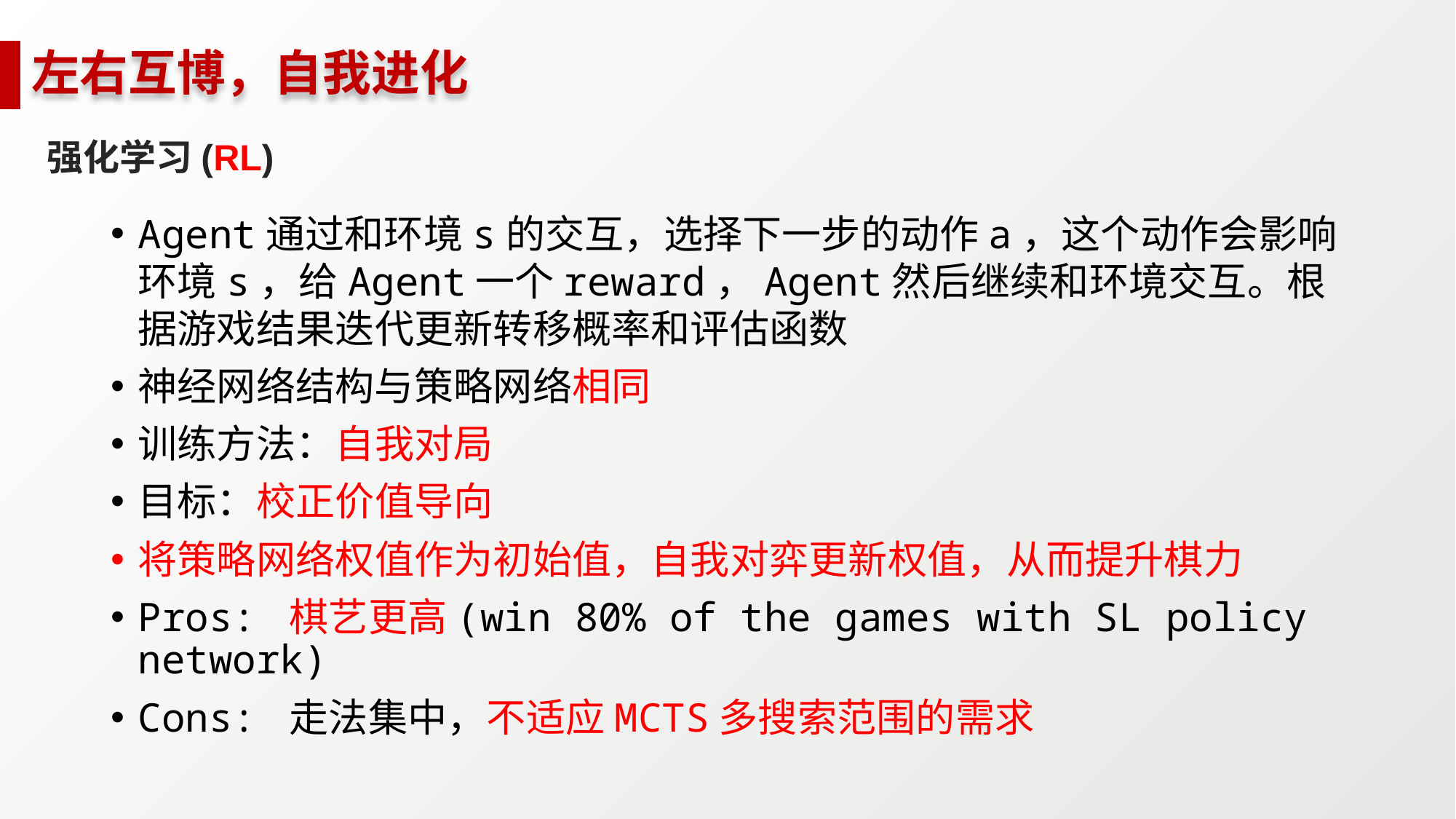

# 左右互博，自我进化
强化学习(RL)
Agent通过和环境s的交互，选择下一步的动作a，这个动作会影响环境s，给Agent一个reward，Agent然后继续和环境交互。根据游戏结果迭代更新转移概率和评估函数
神经网络结构与策略网络相同
训练方法：自我对局
目标：校正价值导向
将策略网络权值作为初始值，自我对弈更新权值，从而提升棋力
Pros: 棋艺更高(win 80% of the games with SL policy network)
Cons: 走法集中，不适应MCTS多搜索范围的需求